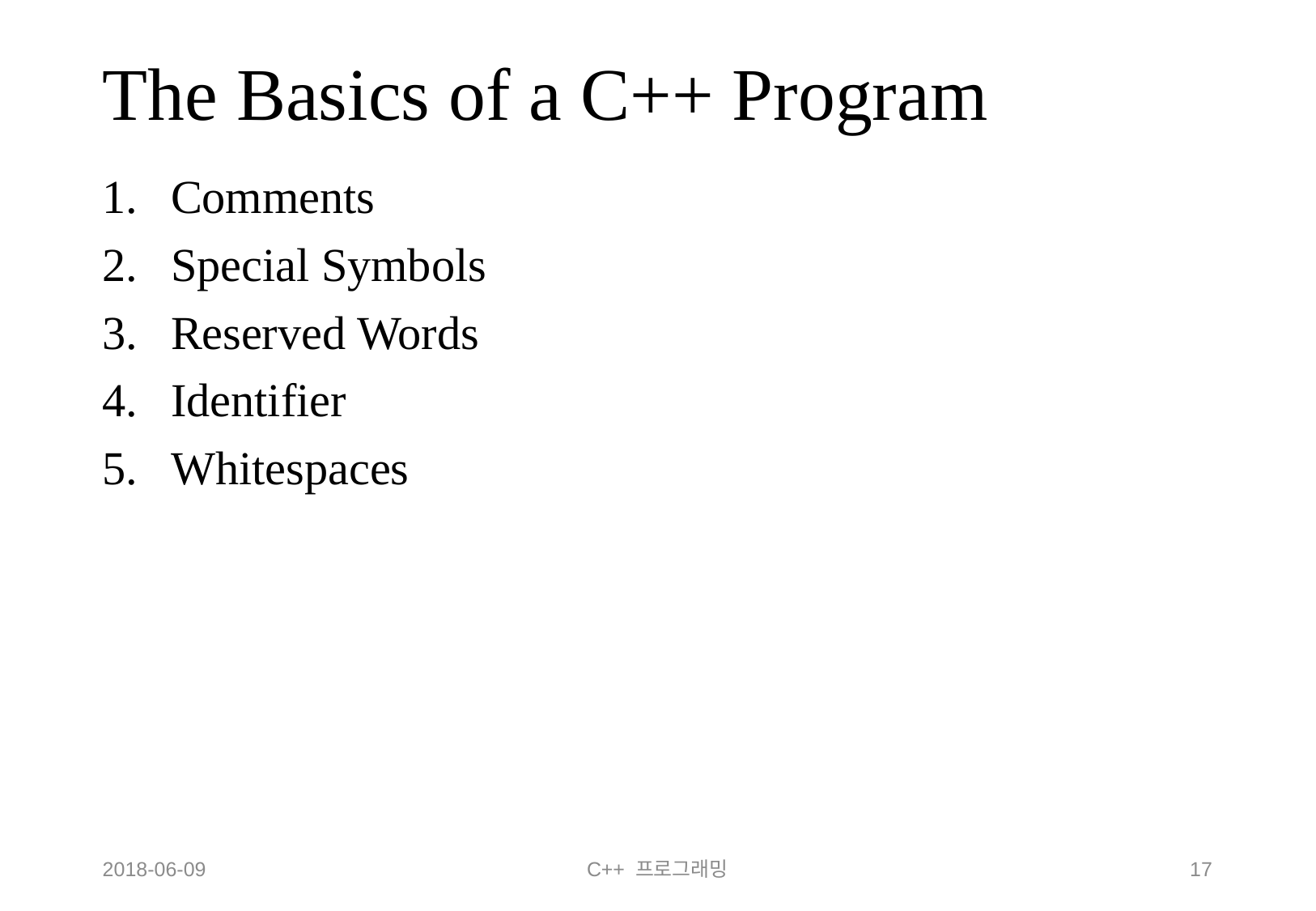

# The Basics of a C++ Program
Comments
Special Symbols
Reserved Words
Identifier
Whitespaces
2018-06-09
C++ 프로그래밍
17